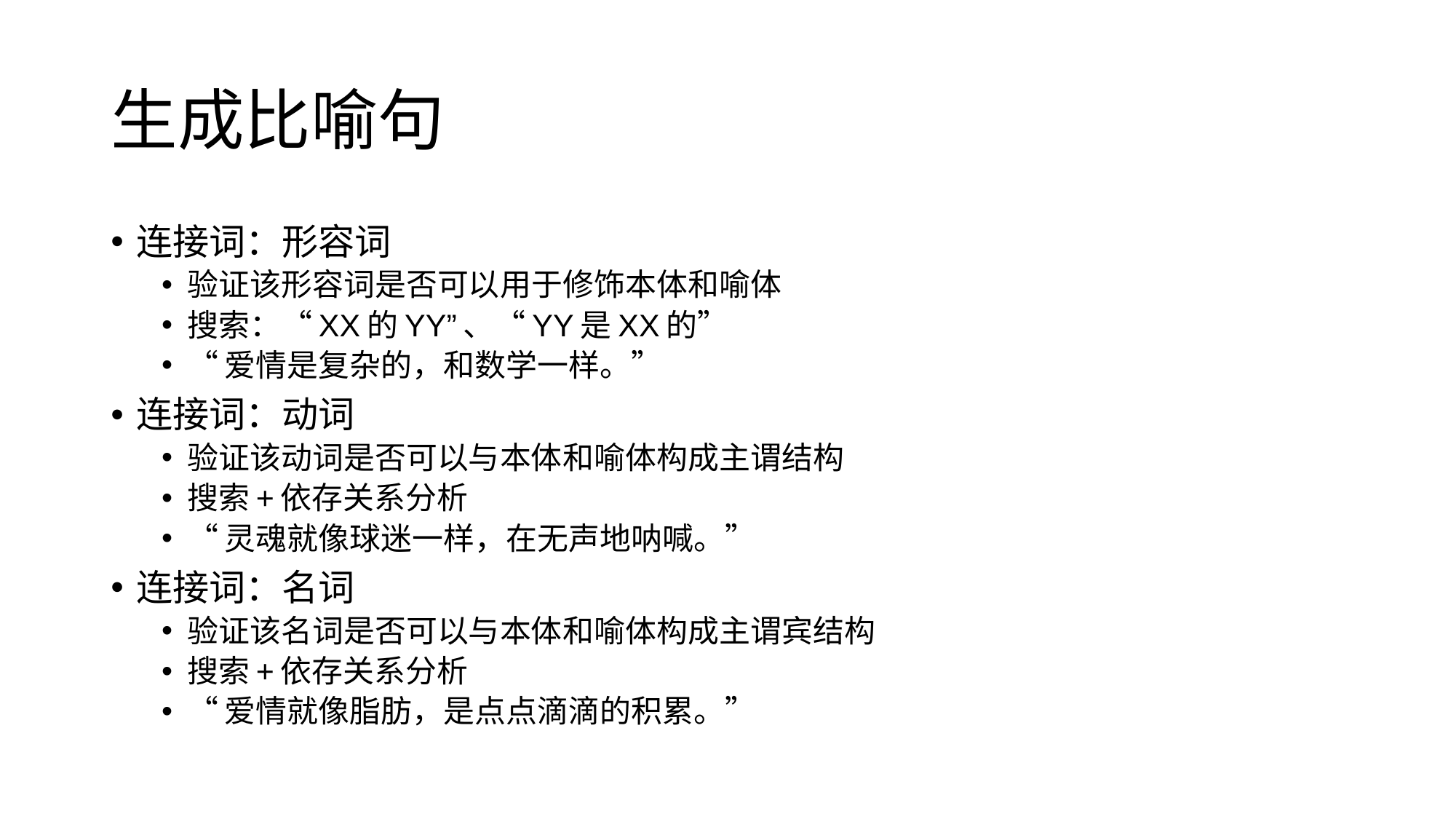

# 生成比喻句
连接词：形容词
验证该形容词是否可以用于修饰本体和喻体
搜索：“XX的YY”、“YY是XX的”
“爱情是复杂的，和数学一样。”
连接词：动词
验证该动词是否可以与本体和喻体构成主谓结构
搜索+依存关系分析
“灵魂就像球迷一样，在无声地呐喊。”
连接词：名词
验证该名词是否可以与本体和喻体构成主谓宾结构
搜索+依存关系分析
“爱情就像脂肪，是点点滴滴的积累。”